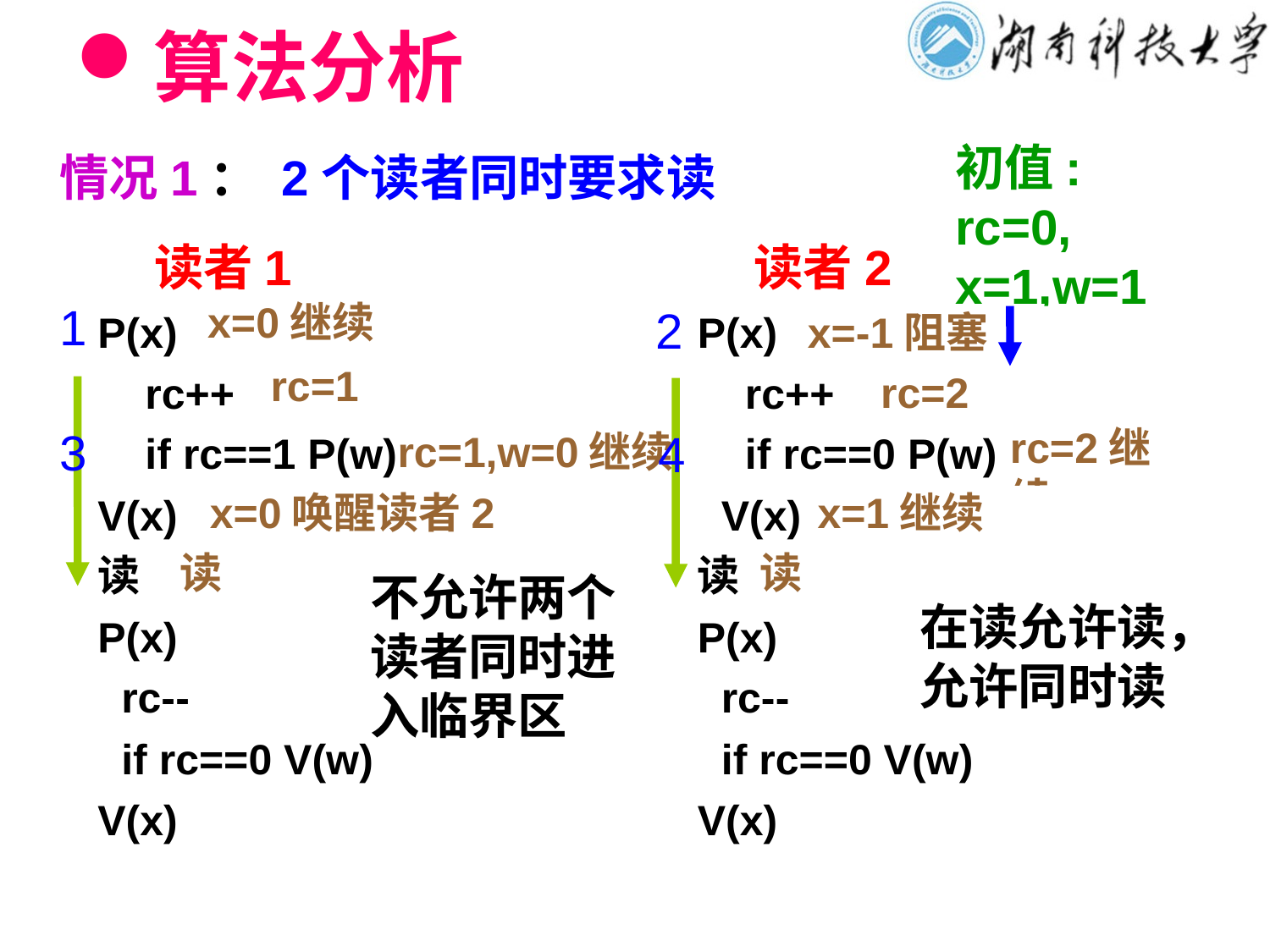

# 算法分析
初值: rc=0,
x=1,w=1
情况1： 2个读者同时要求读
    读者1
P(x)
    rc++
    if rc==1 P(w)
V(x)
读
P(x)
  rc--
  if rc==0 V(w)
V(x)
    读者2
P(x)
    rc++
    if rc==0 P(w)
  V(x)
读
P(x)
  rc--
  if rc==0 V(w)
V(x)
1
x=0继续
2
x=-1阻塞

rc=1
rc=2

3

4
rc=2继续
rc=1,w=0继续
x=0唤醒读者2
x=1继续
读
读
不允许两个读者同时进入临界区
在读允许读，
允许同时读